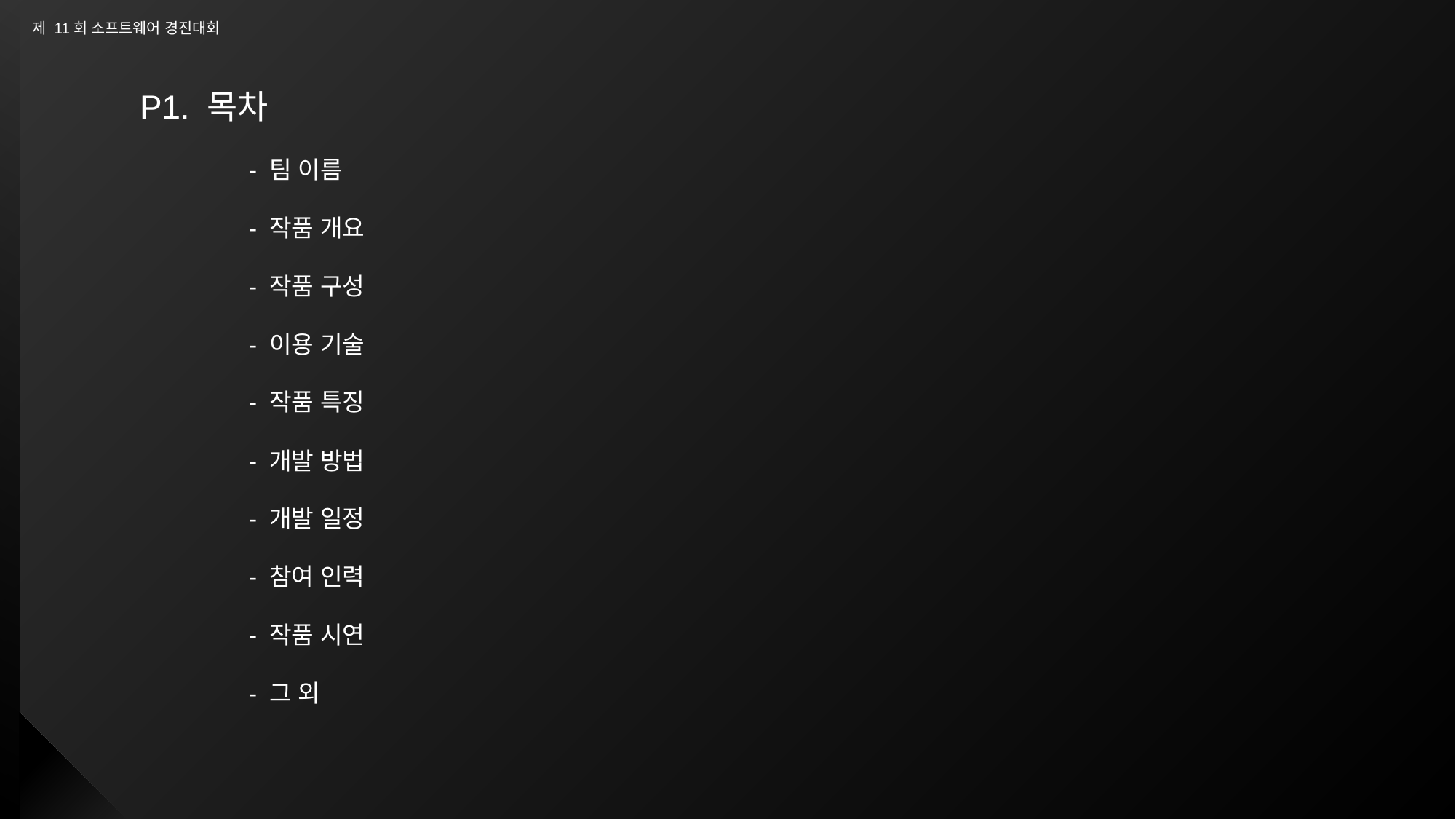

P1. 목차
	- 팀 이름
	- 작품 개요
	- 작품 구성
	- 이용 기술
	- 작품 특징
	- 개발 방법
	- 개발 일정
	- 참여 인력
	- 작품 시연
	- 그 외